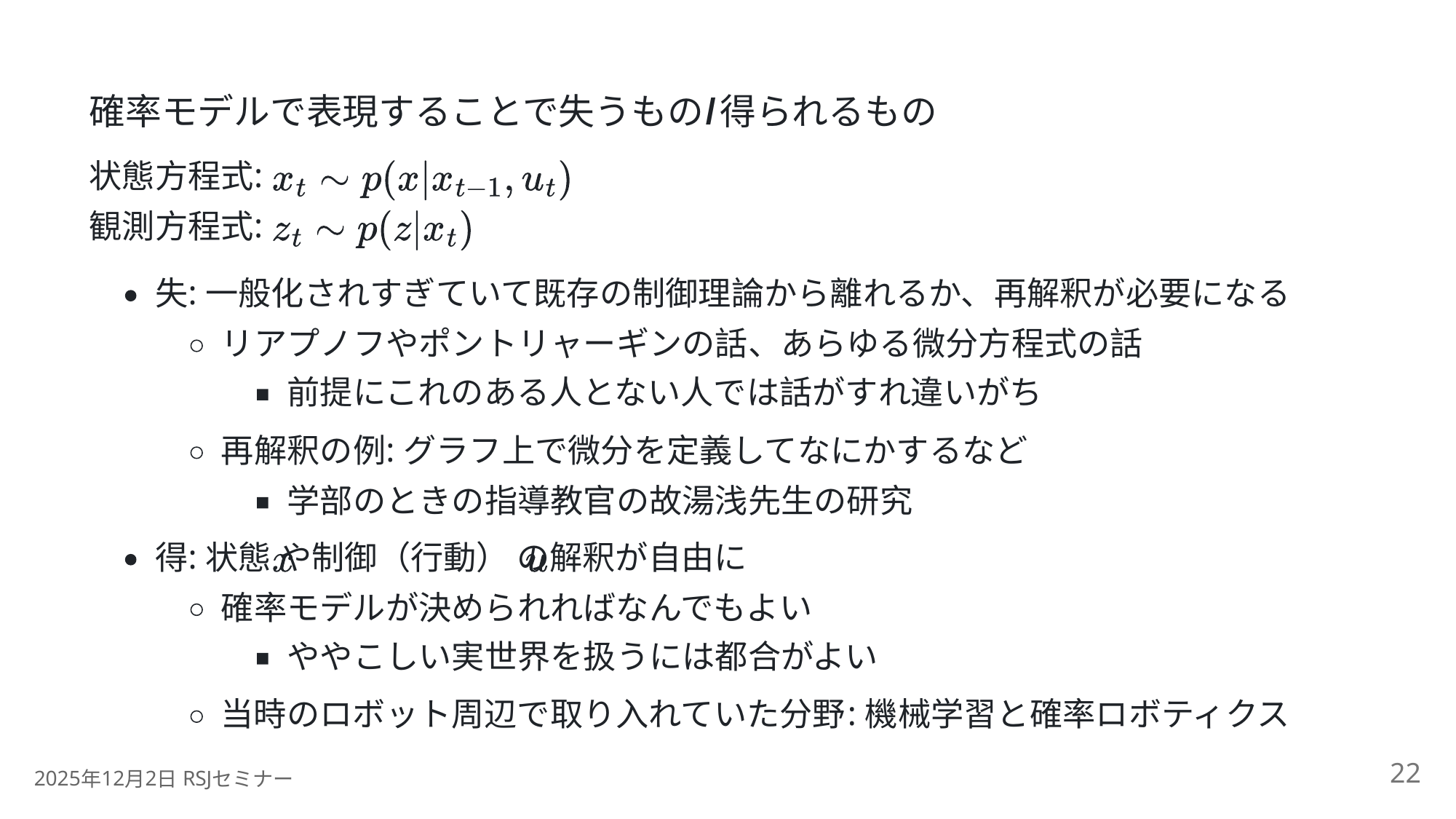

/
確率モデルで表現することで失うもの
得られるもの
:
状態方程式

:
観測方程式

:
失
一般化されすぎていて既存の制御理論から離れるか、再解釈が必要になる

リアプノフやポントリャーギンの話、あらゆる微分方程式の話

前提にこれのある人とない人では話がすれ違いがち

:
再解釈の例
グラフ上で微分を定義してなにかするなど

学部のときの指導教官の故湯浅先生の研究

:
得
状態 や制御（行動） の解釈が自由に

確率モデルが決められればなんでもよい

ややこしい実世界を扱うには都合がよい

:
当時のロボット周辺で取り入れていた分野
機械学習と確率ロボティクス

22
2025
12
2
 RSJ
年
月
日
セミナー